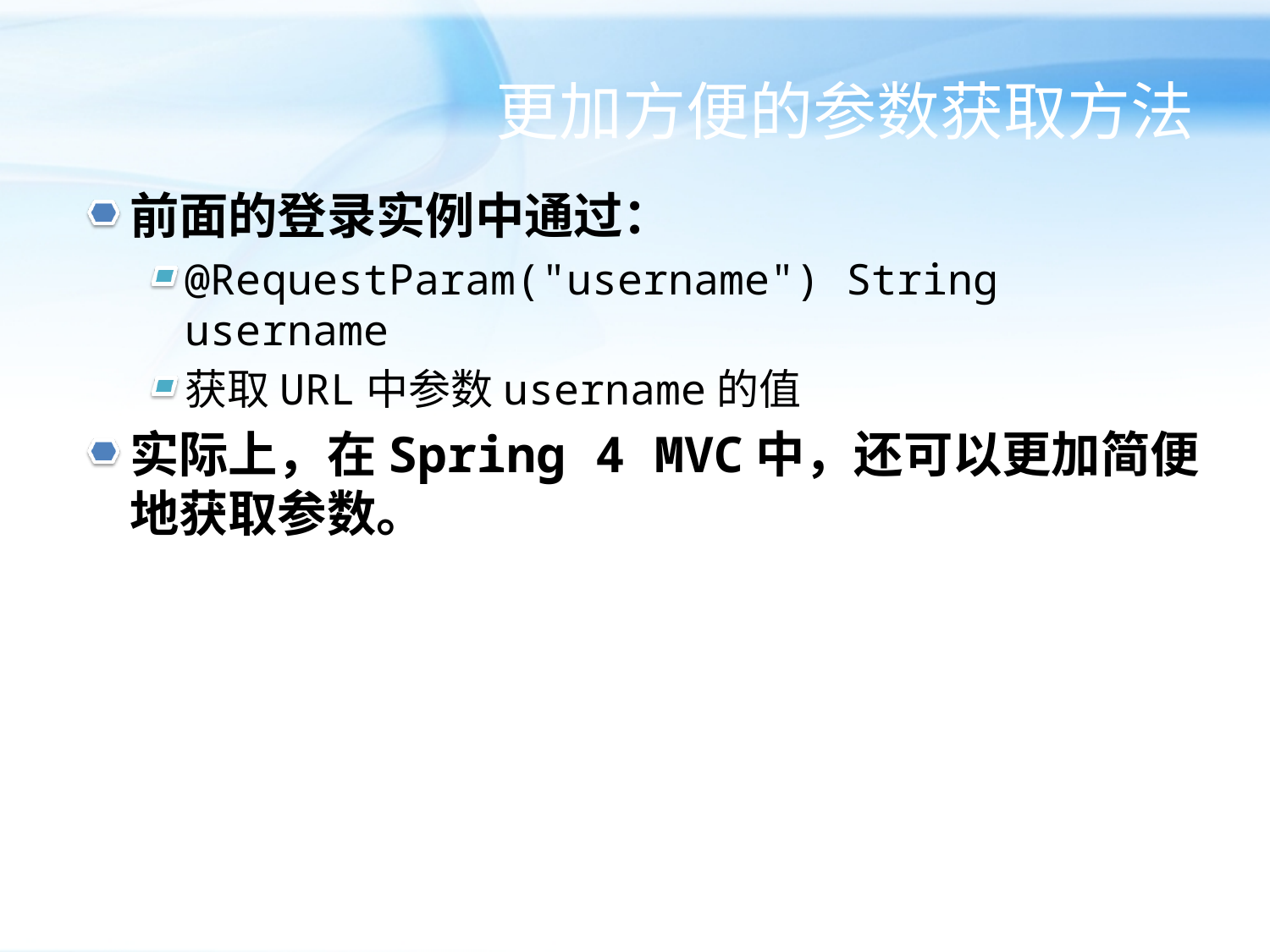

# 更加方便的参数获取方法
前面的登录实例中通过：
@RequestParam("username") String username
获取URL中参数username的值
实际上，在Spring 4 MVC中，还可以更加简便地获取参数。